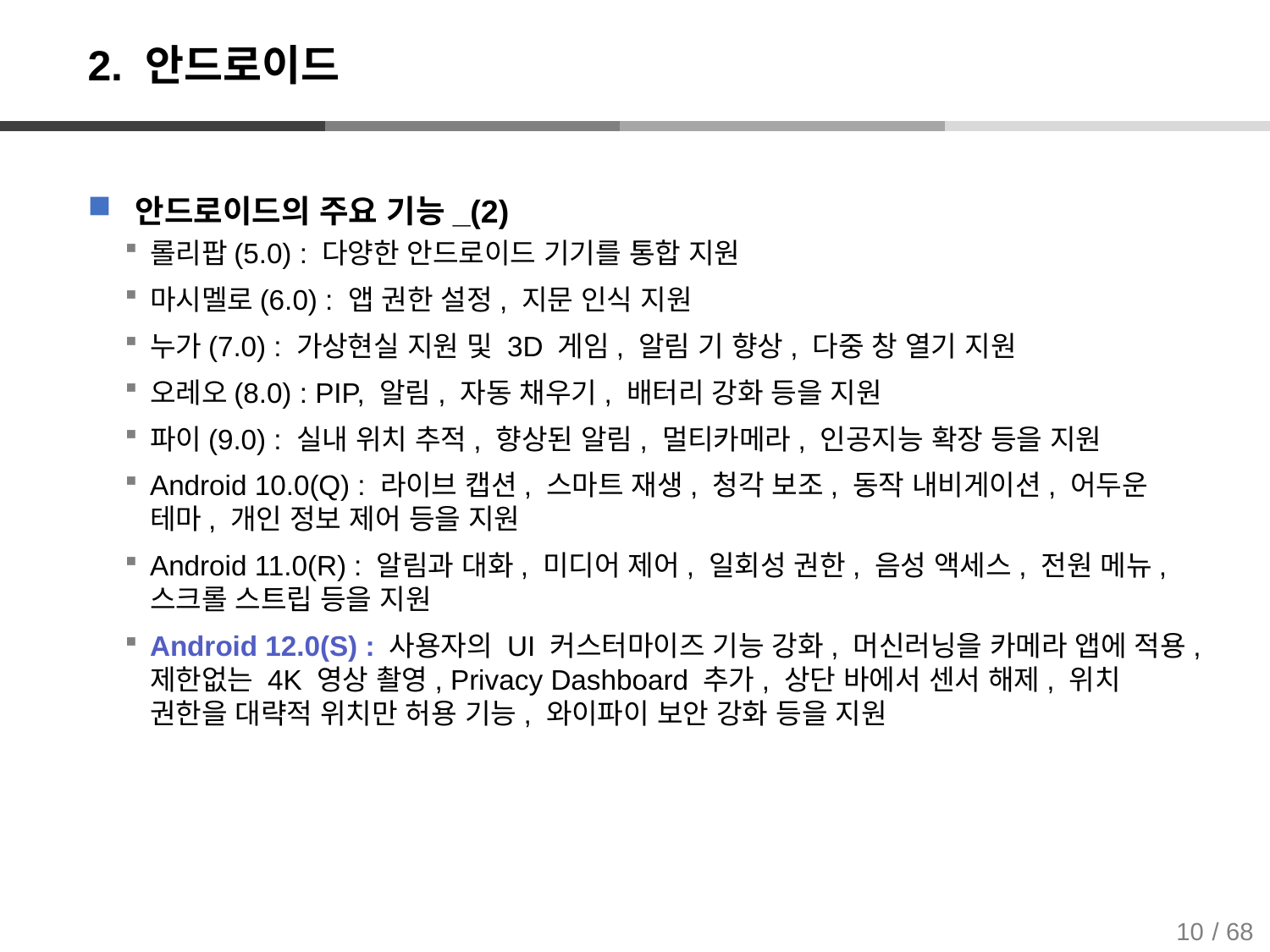

# 2. 안드로이드
안드로이드의 주요 기능_(2)
롤리팝(5.0) : 다양한 안드로이드 기기를 통합 지원
마시멜로(6.0) : 앱 권한 설정, 지문 인식 지원
누가(7.0) : 가상현실 지원 및 3D 게임, 알림 기 향상, 다중 창 열기 지원
오레오(8.0) : PIP, 알림, 자동 채우기, 배터리 강화 등을 지원
파이(9.0) : 실내 위치 추적, 향상된 알림, 멀티카메라, 인공지능 확장 등을 지원
Android 10.0(Q) : 라이브 캡션, 스마트 재생, 청각 보조, 동작 내비게이션, 어두운 테마, 개인 정보 제어 등을 지원
Android 11.0(R) : 알림과 대화, 미디어 제어, 일회성 권한, 음성 액세스, 전원 메뉴, 스크롤 스트립 등을 지원
Android 12.0(S) : 사용자의 UI 커스터마이즈 기능 강화, 머신러닝을 카메라 앱에 적용, 제한없는 4K 영상 촬영, Privacy Dashboard 추가, 상단 바에서 센서 해제, 위치 권한을 대략적 위치만 허용 기능, 와이파이 보안 강화 등을 지원